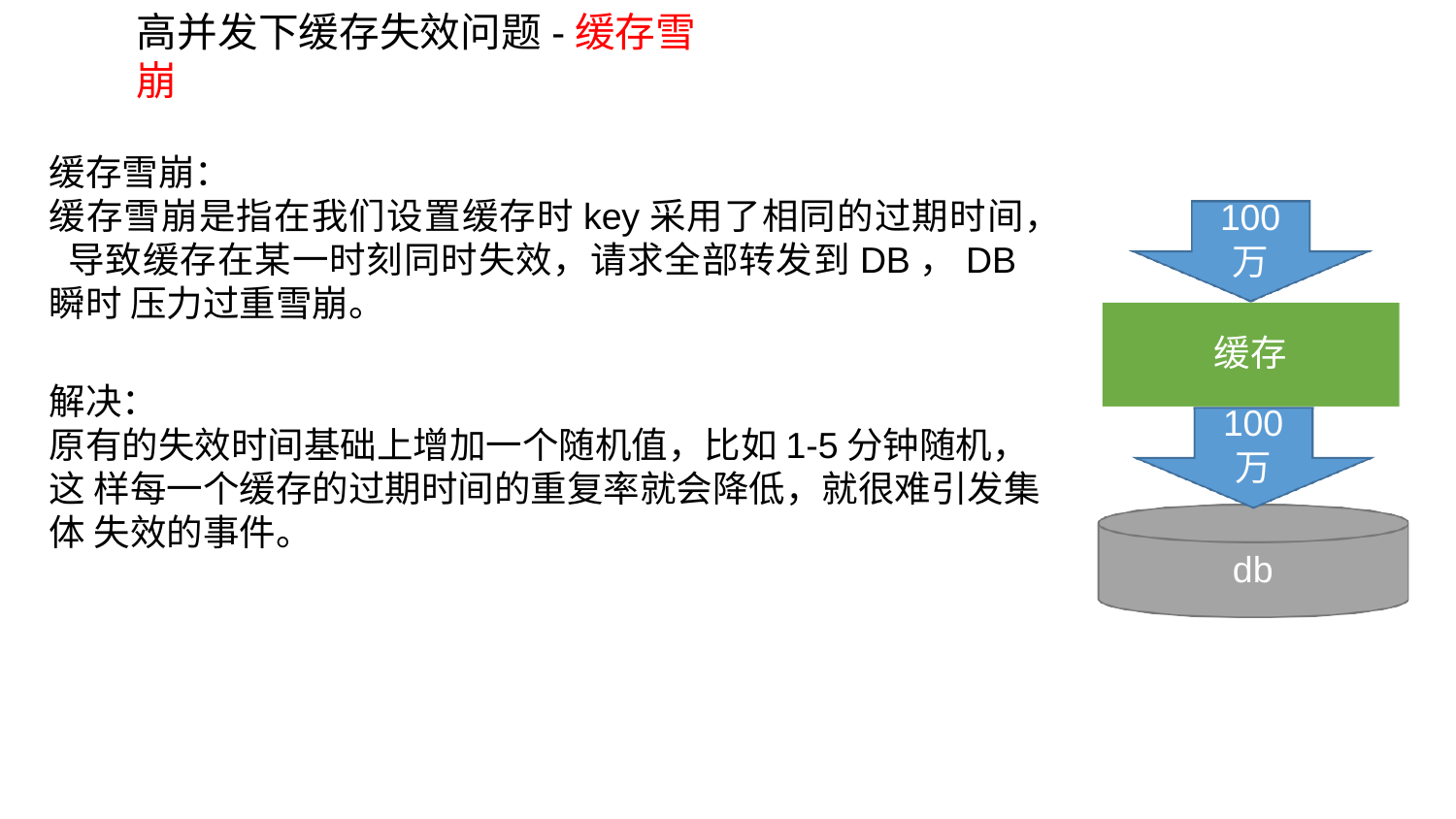

# 高并发下缓存失效问题-缓存雪崩
缓存雪崩：
缓存雪崩是指在我们设置缓存时key采用了相同的过期时间，  导致缓存在某一时刻同时失效，请求全部转发到DB，DB瞬时 压力过重雪崩。
100
万

缓存
100
万
解决：
原有的失效时间基础上增加一个随机值，比如1-5分钟随机，这 样每一个缓存的过期时间的重复率就会降低，就很难引发集体 失效的事件。
db